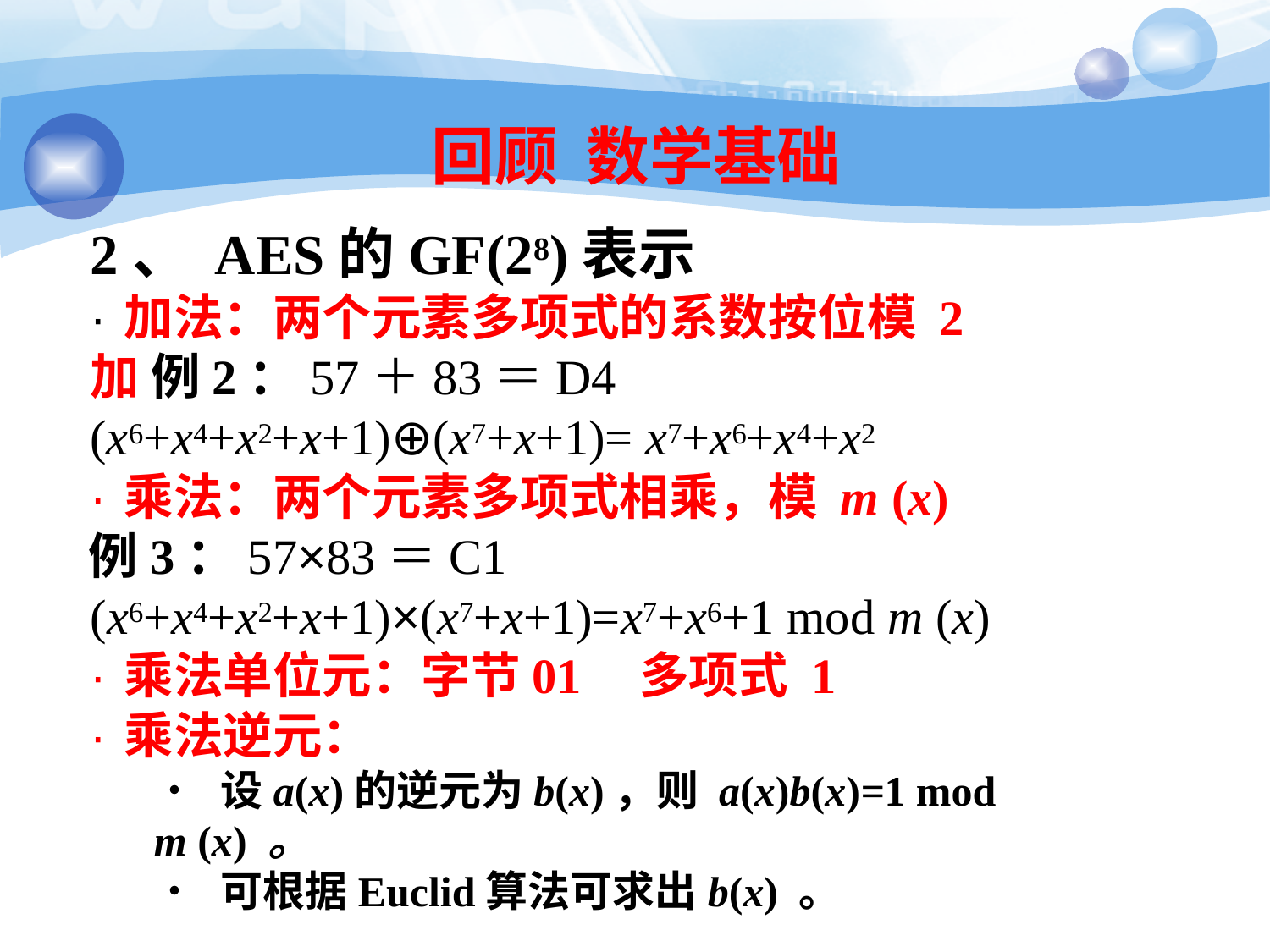

126
# 回顾  数学基础
2、 AES的GF(28)表示
·加法：两个元素多项式的系数按位模 2加 例2：57＋83＝D4 (x6+x4+x2+x+1)⊕(x7+x+1)= x7+x6+x4+x2
·乘法：两个元素多项式相乘，模 m (x)
例3：57×83＝C1
(x6+x4+x2+x+1)×(x7+x+1)=x7+x6+1 mod m (x)
·乘法单位元：字节01	多项式 1
·乘法逆元：
• 设a(x)的逆元为b(x)，则 a(x)b(x)=1 mod m (x) 。
• 可根据Euclid算法可求出b(x) 。